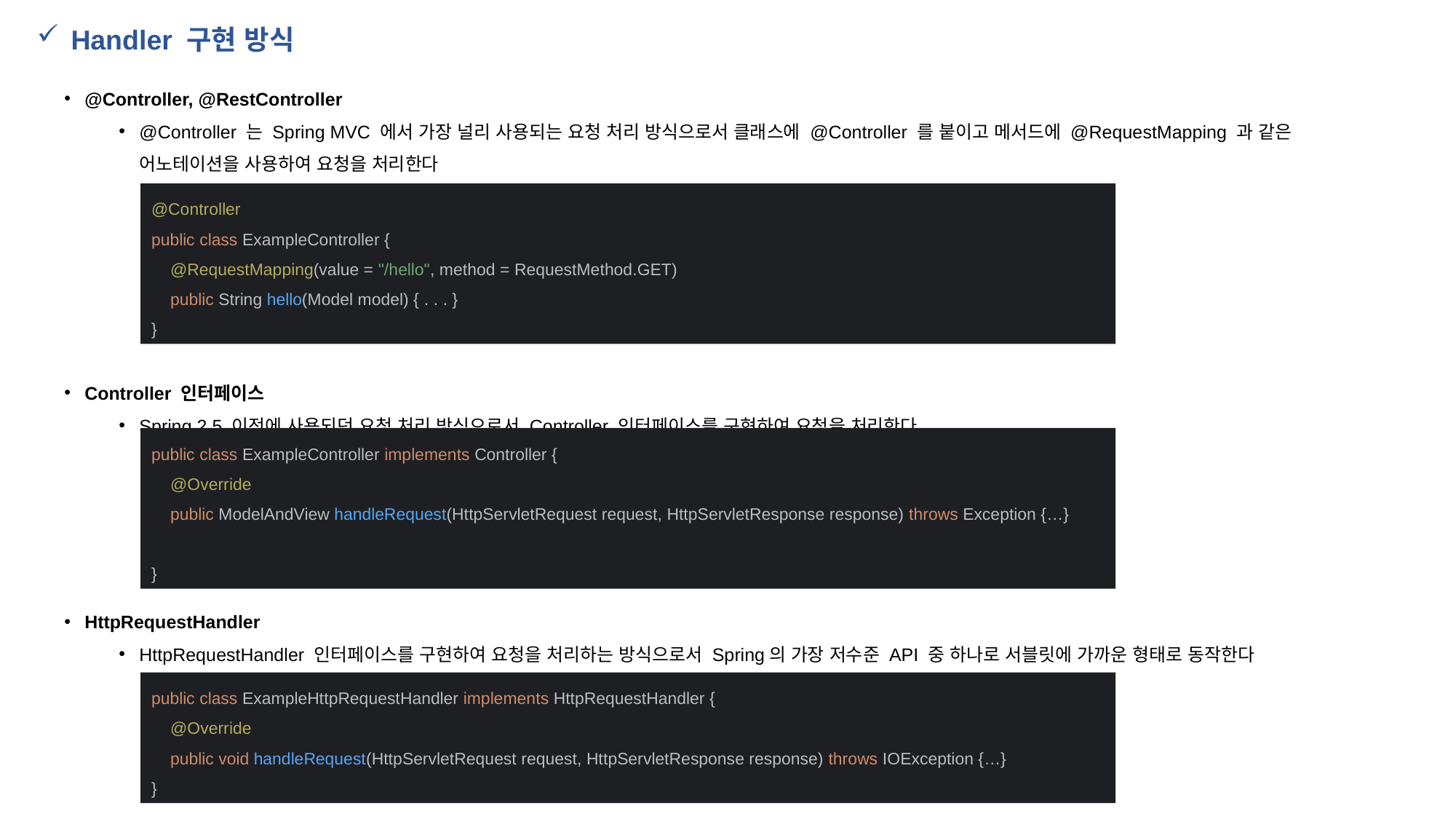

Handler 구현 방식
@Controller, @RestController
@Controller 는 Spring MVC 에서 가장 널리 사용되는 요청 처리 방식으로서 클래스에 @Controller 를 붙이고 메서드에 @RequestMapping 과 같은 어노테이션을 사용하여 요청을 처리한다

Controller 인터페이스
Spring 2.5 이전에 사용되던 요청 처리 방식으로서 Controller 인터페이스를 구현하여 요청을 처리한다

HttpRequestHandler
HttpRequestHandler 인터페이스를 구현하여 요청을 처리하는 방식으로서 Spring의 가장 저수준 API 중 하나로 서블릿에 가까운 형태로 동작한다
@Controller
public class ExampleController {
    @RequestMapping(value = "/hello", method = RequestMethod.GET)
    public String hello(Model model) { . . . }
}
public class ExampleController implements Controller {
    @Override
    public ModelAndView handleRequest(HttpServletRequest request, HttpServletResponse response) throws Exception {…}
}
public class ExampleHttpRequestHandler implements HttpRequestHandler {
    @Override
    public void handleRequest(HttpServletRequest request, HttpServletResponse response) throws IOException {…}
}